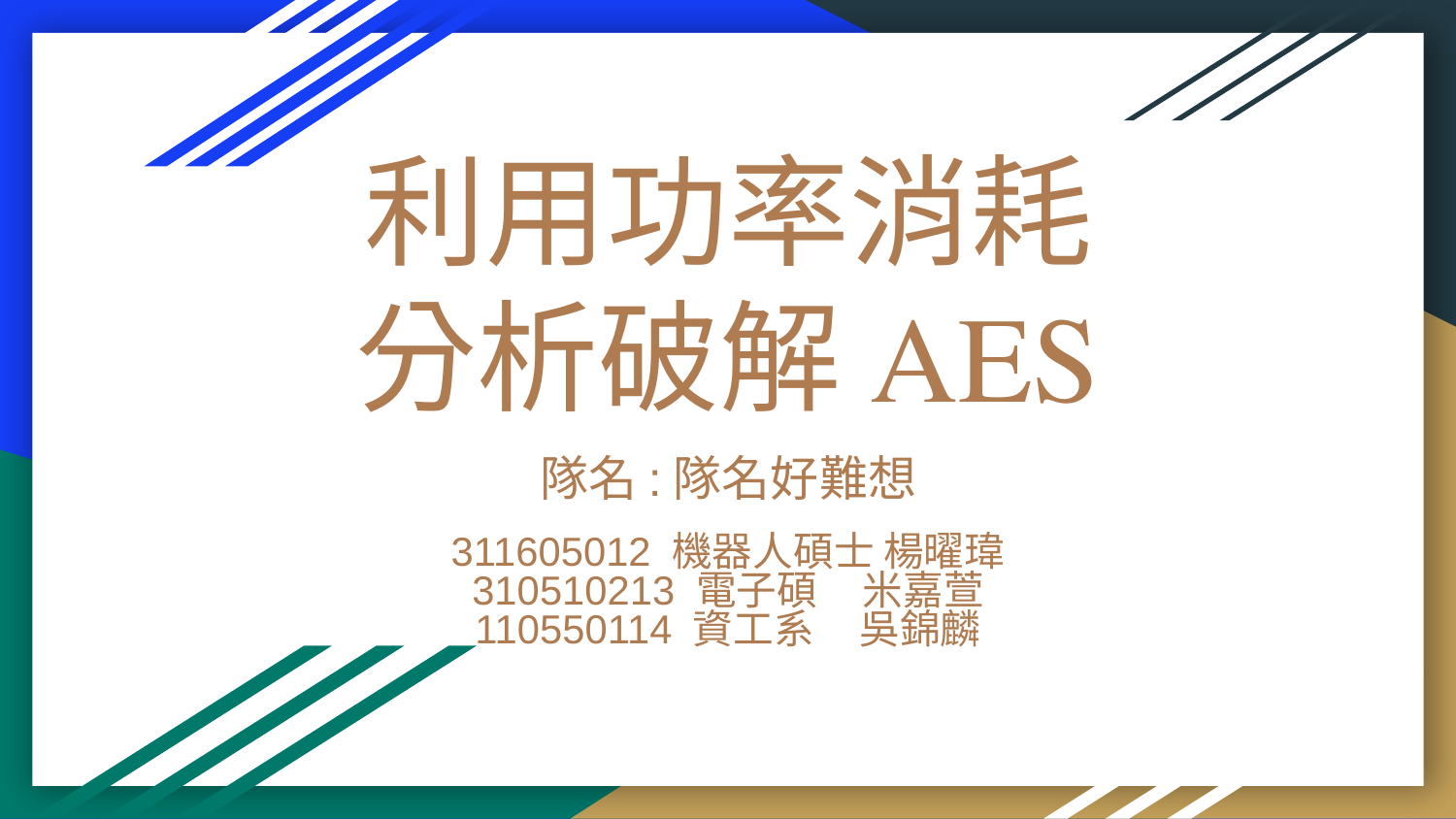

# 利用功率消耗 分析破解AES
隊名:隊名好難想
311605012 機器人碩士 楊曜瑋
310510213 電子碩     米嘉萱
110550114 資工系     吳錦麟